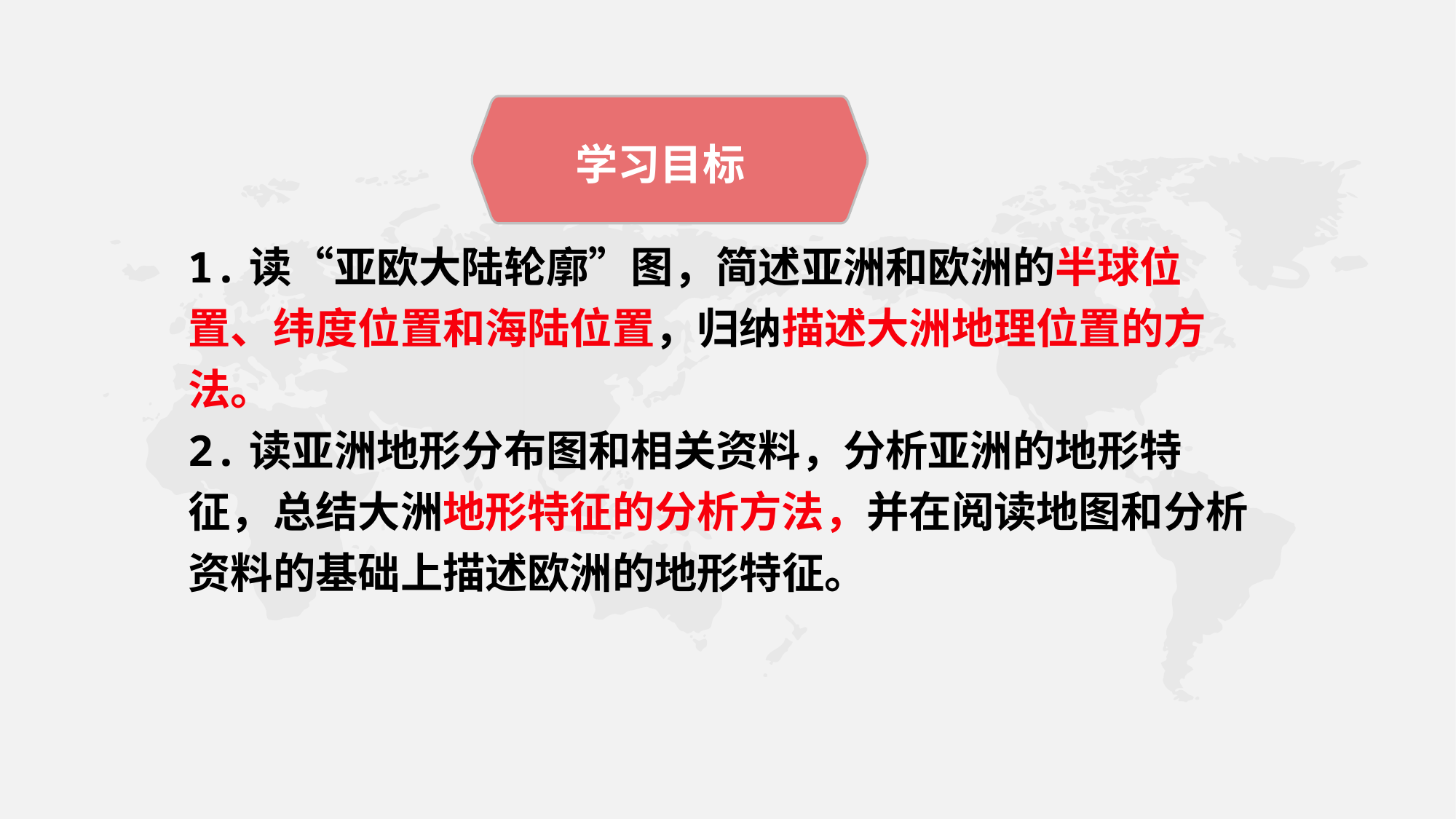

学习目标
1.读“亚欧大陆轮廓”图，简述亚洲和欧洲的半球位置、纬度位置和海陆位置，归纳描述大洲地理位置的方法。
2.读亚洲地形分布图和相关资料，分析亚洲的地形特征，总结大洲地形特征的分析方法，并在阅读地图和分析资料的基础上描述欧洲的地形特征。